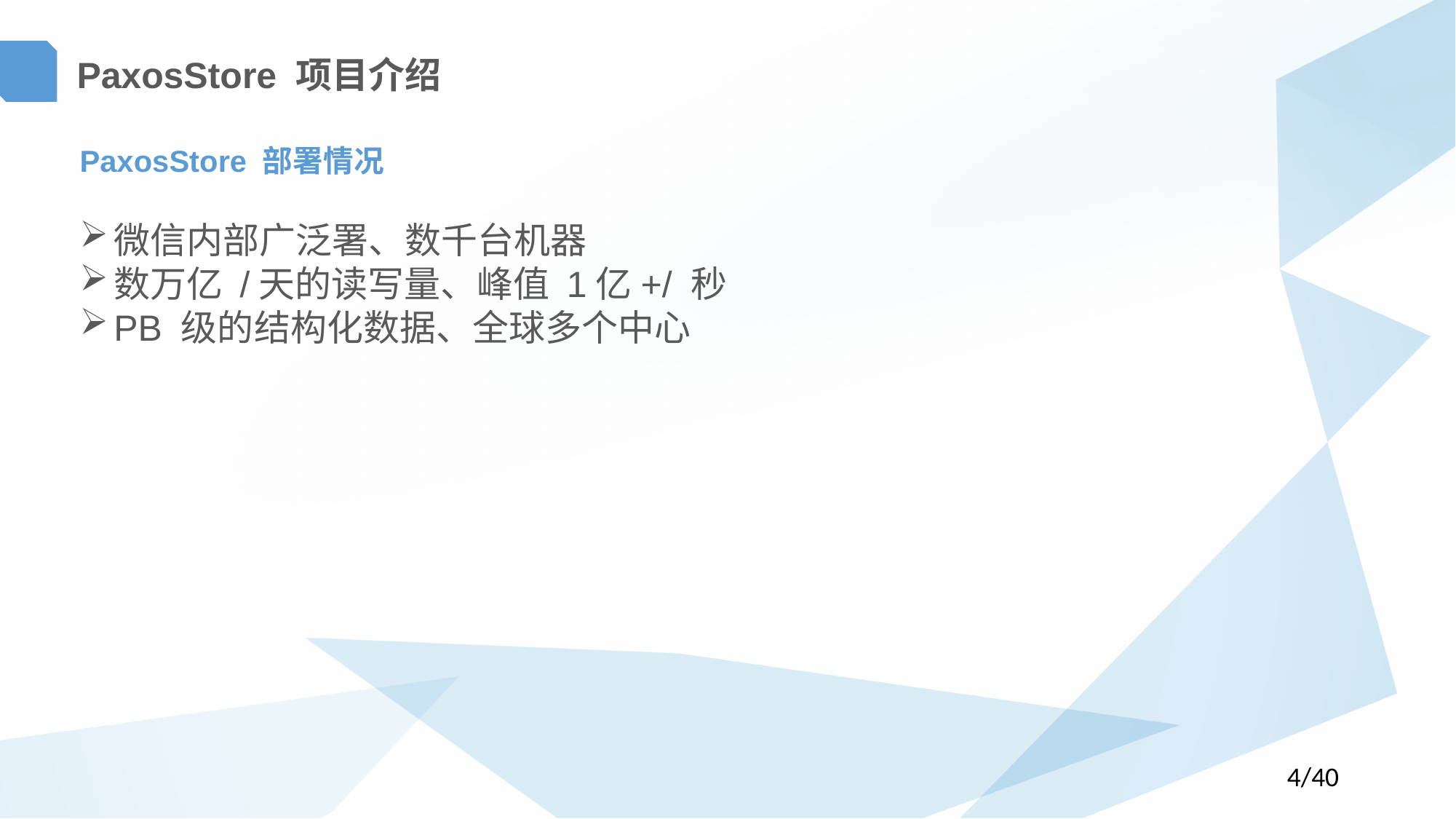

PaxosStore 项目介绍
PaxosStore 部署情况
微信内部广泛署、数千台机器
数万亿 /天的读写量、峰值 1亿+/ 秒
PB 级的结构化数据、全球多个中心